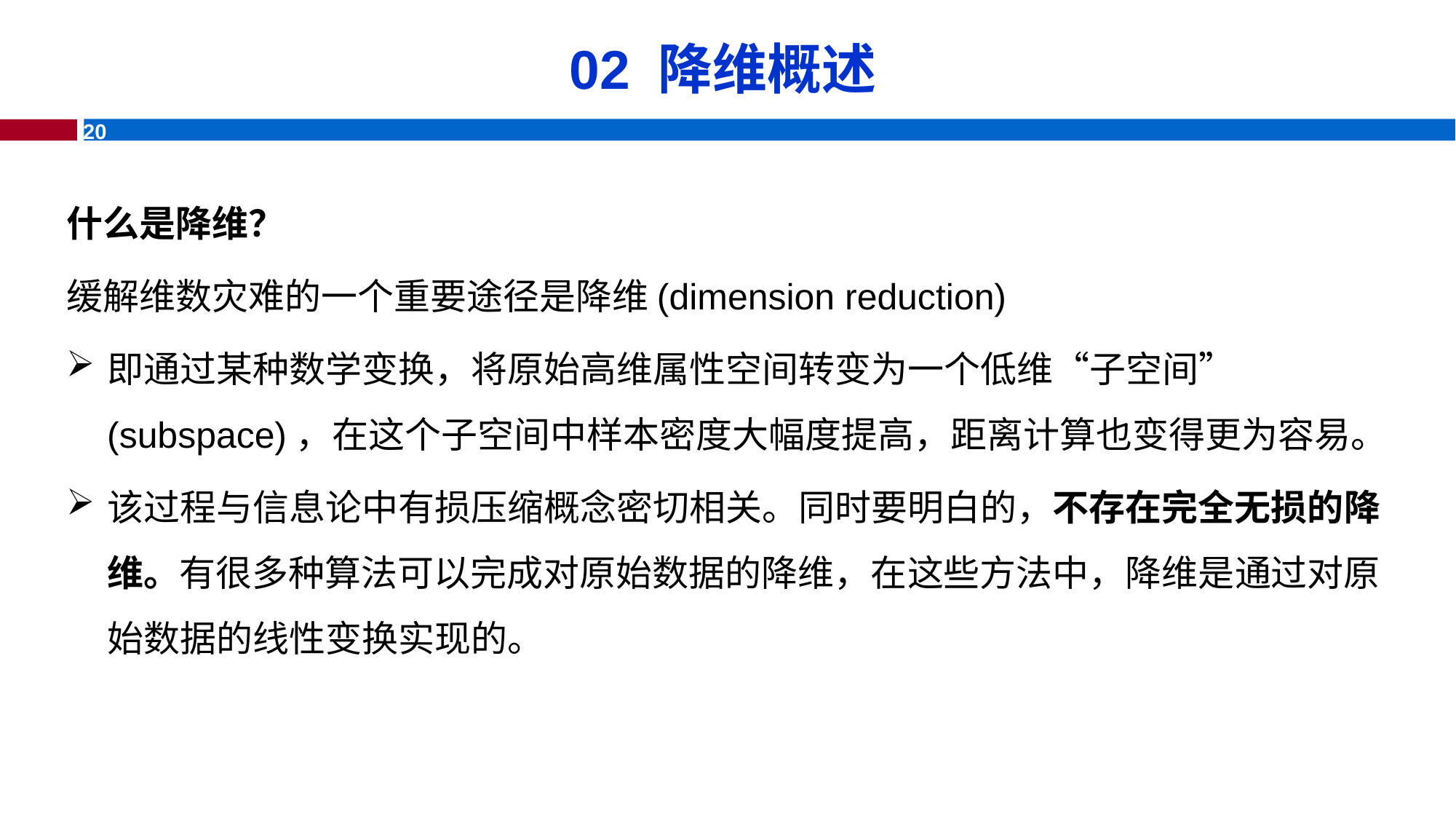

# 02 降维概述
什么是降维？
缓解维数灾难的一个重要途径是降维(dimension reduction)
即通过某种数学变换，将原始高维属性空间转变为一个低维“子空间” (subspace)，在这个子空间中样本密度大幅度提高，距离计算也变得更为容易。
该过程与信息论中有损压缩概念密切相关。同时要明白的，不存在完全无损的降维。有很多种算法可以完成对原始数据的降维，在这些方法中，降维是通过对原始数据的线性变换实现的。